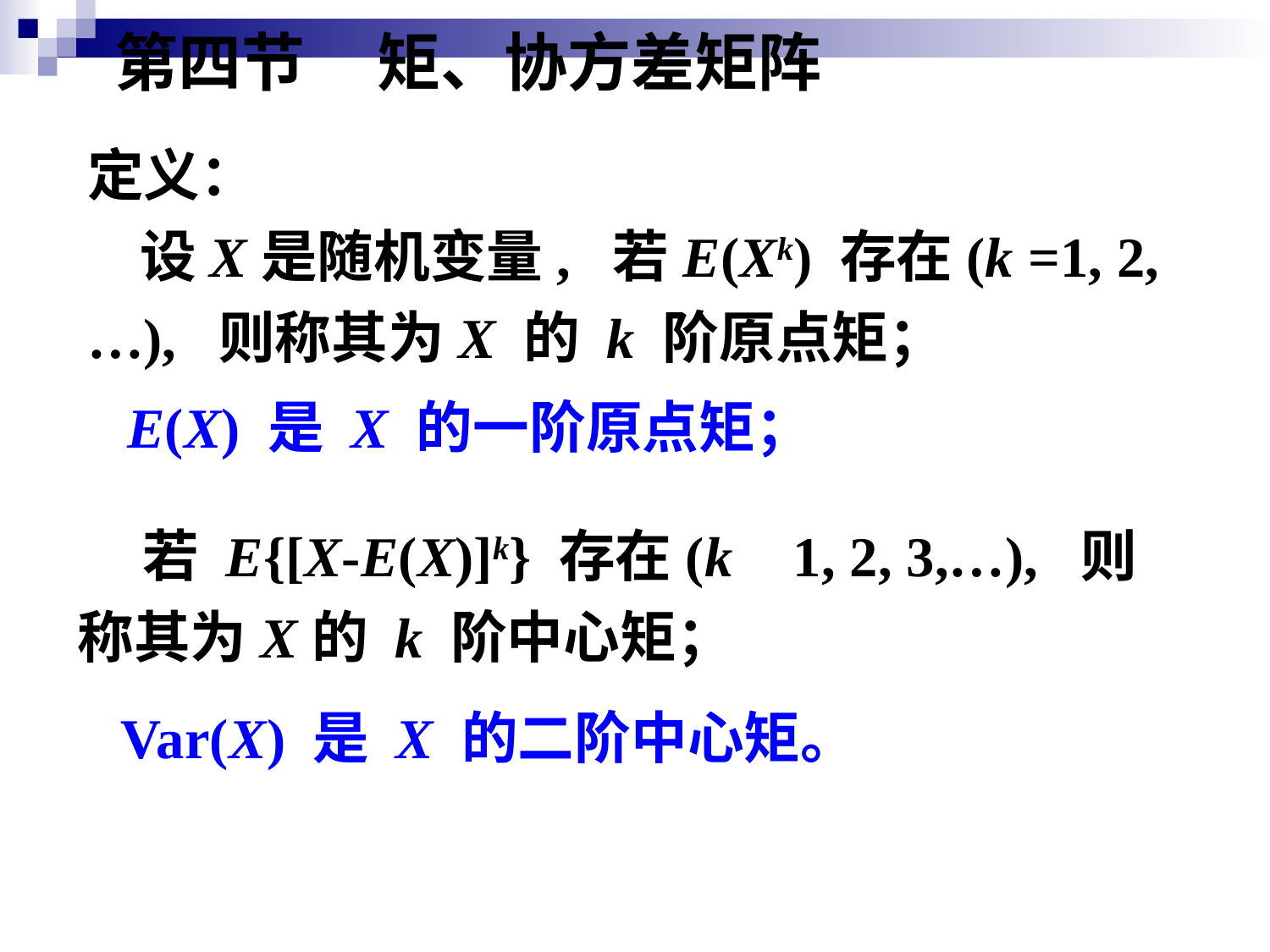

第四节     矩、协方差矩阵
定义：
   设X是随机变量,  若E(Xk) 存在(k =1, 2, …),  则称其为X 的 k 阶原点矩；
E(X) 是 X 的一阶原点矩；

    若 E{[X-E(X)]k} 存在(k = 1, 2, 3,…),  则称其为X的 k 阶中心矩；
Var(X) 是 X 的二阶中心矩。